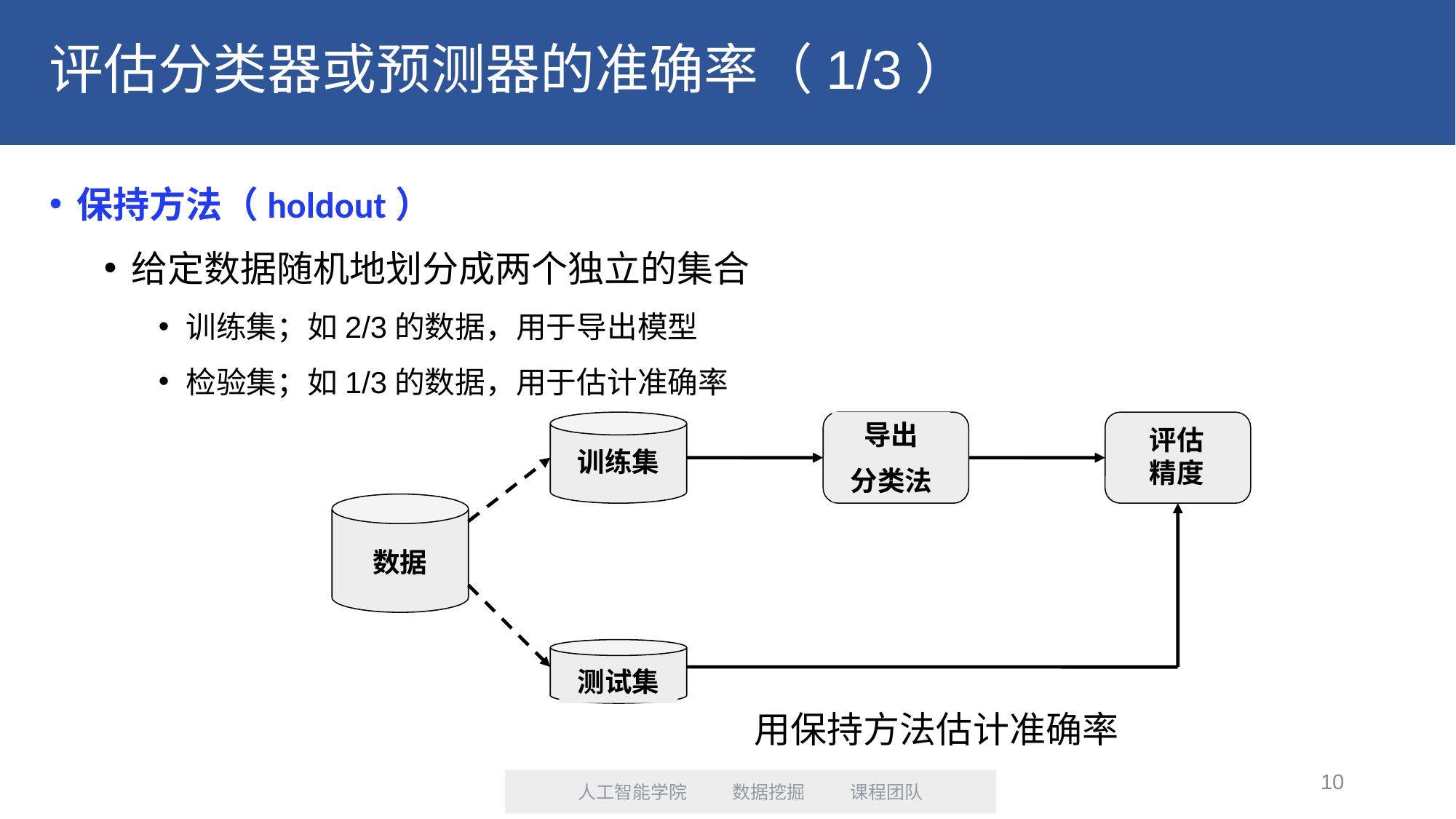

# 评估分类器或预测器的准确率（1/3）
保持方法（holdout）
给定数据随机地划分成两个独立的集合
训练集；如2/3的数据，用于导出模型
检验集；如1/3的数据，用于估计准确率

导出
分类法

评估精度
训练集

数据

测试集

用保持方法估计准确率
10
人工智能学院        数据挖掘        课程团队